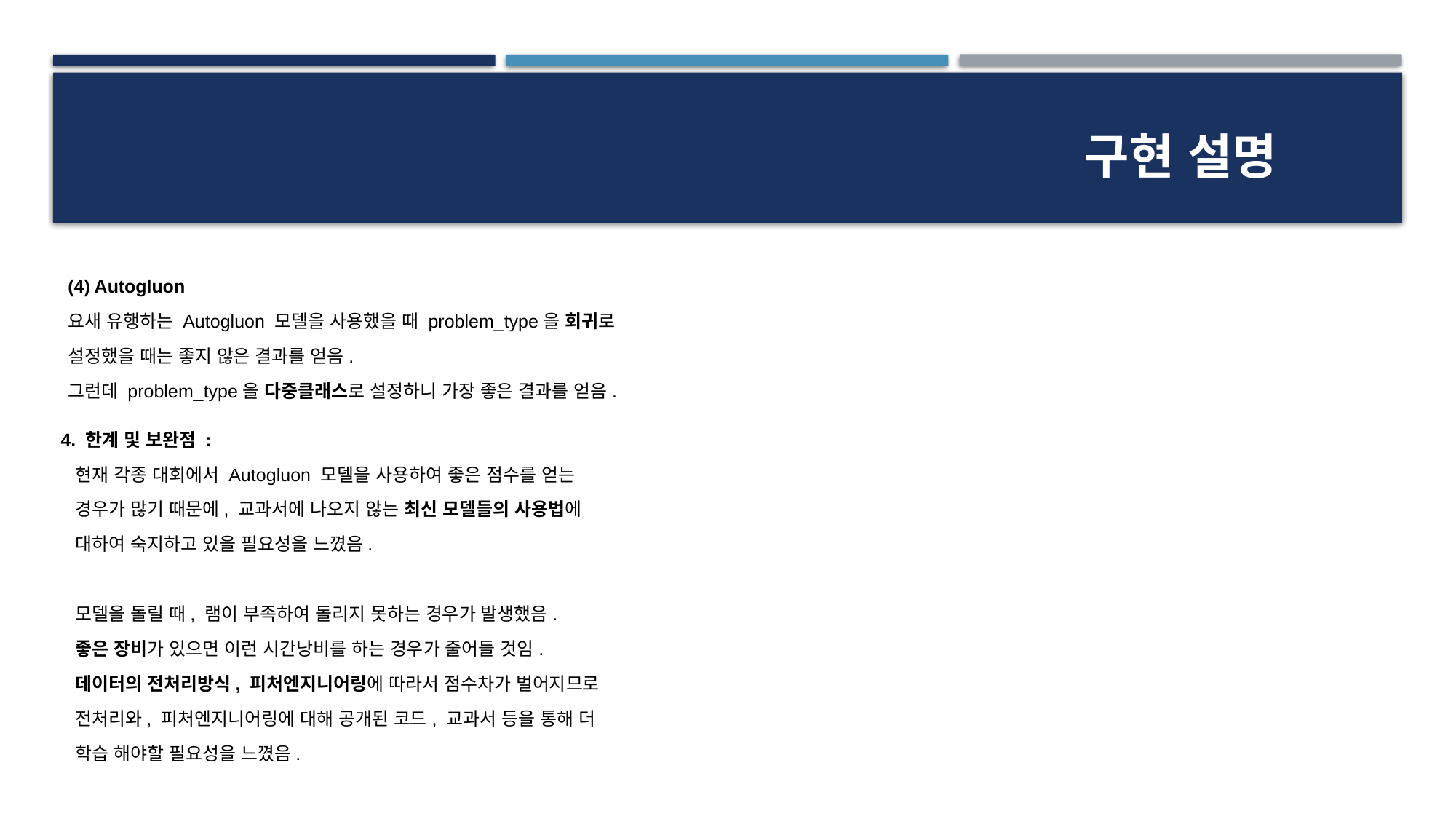

구현 설명
(4) Autogluon
요새 유행하는 Autogluon 모델을 사용했을 때 problem_type을 회귀로
설정했을 때는 좋지 않은 결과를 얻음.
그런데 problem_type을 다중클래스로 설정하니 가장 좋은 결과를 얻음.

4. 한계 및 보완점 :
  현재 각종 대회에서 Autogluon 모델을 사용하여 좋은 점수를 얻는
  경우가 많기 때문에, 교과서에 나오지 않는 최신 모델들의 사용법에
  대하여 숙지하고 있을 필요성을 느꼈음.

  모델을 돌릴 때, 램이 부족하여 돌리지 못하는 경우가 발생했음.
  좋은 장비가 있으면 이런 시간낭비를 하는 경우가 줄어들 것임.
  데이터의 전처리방식, 피처엔지니어링에 따라서 점수차가 벌어지므로
  전처리와, 피처엔지니어링에 대해 공개된 코드, 교과서 등을 통해 더
  학습 해야할 필요성을 느꼈음.